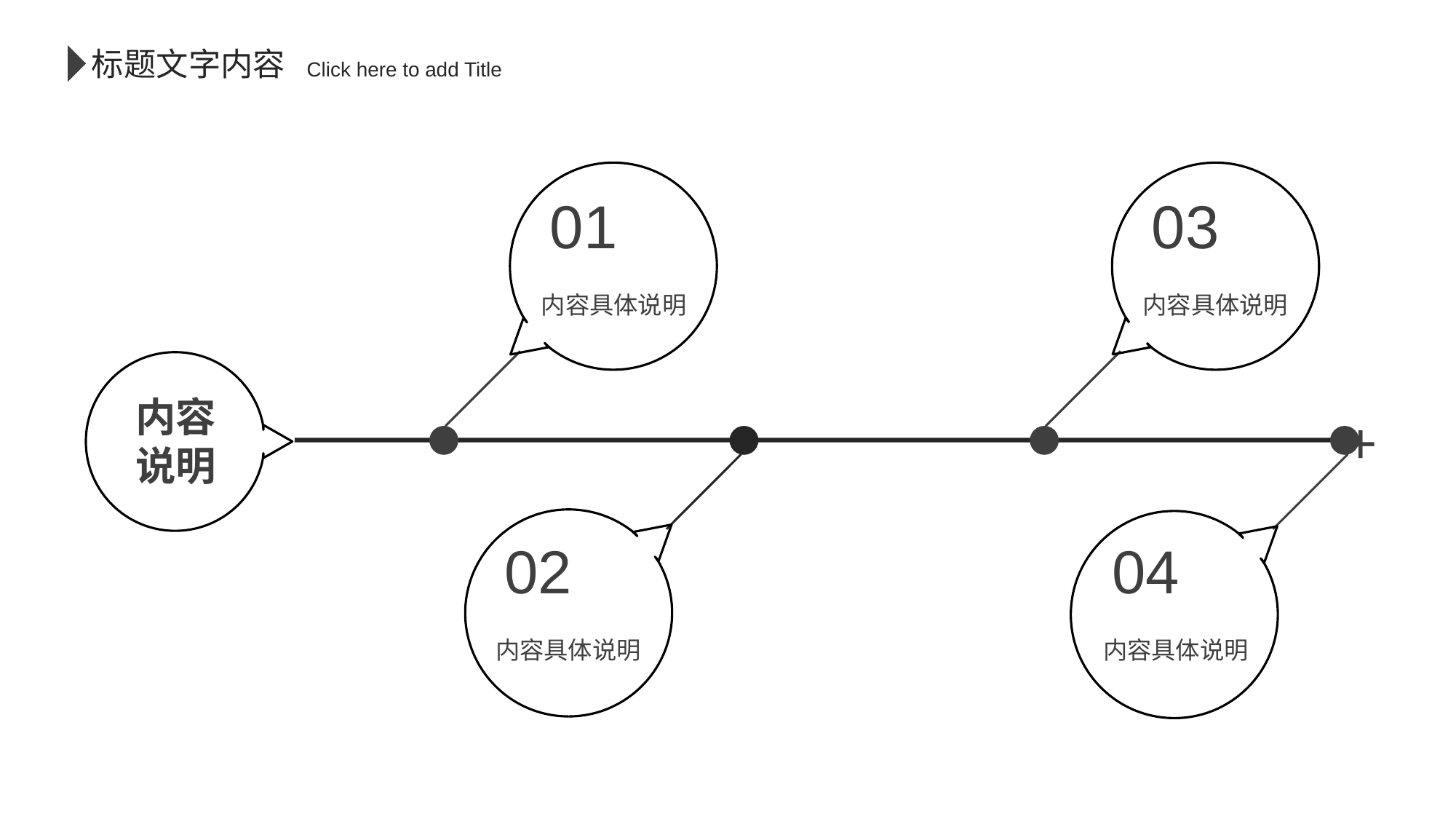

标题文字内容
  Click here to add Title

01
03
内容具体说明
内容具体说明

内容
说明

+

02
04
内容具体说明
内容具体说明